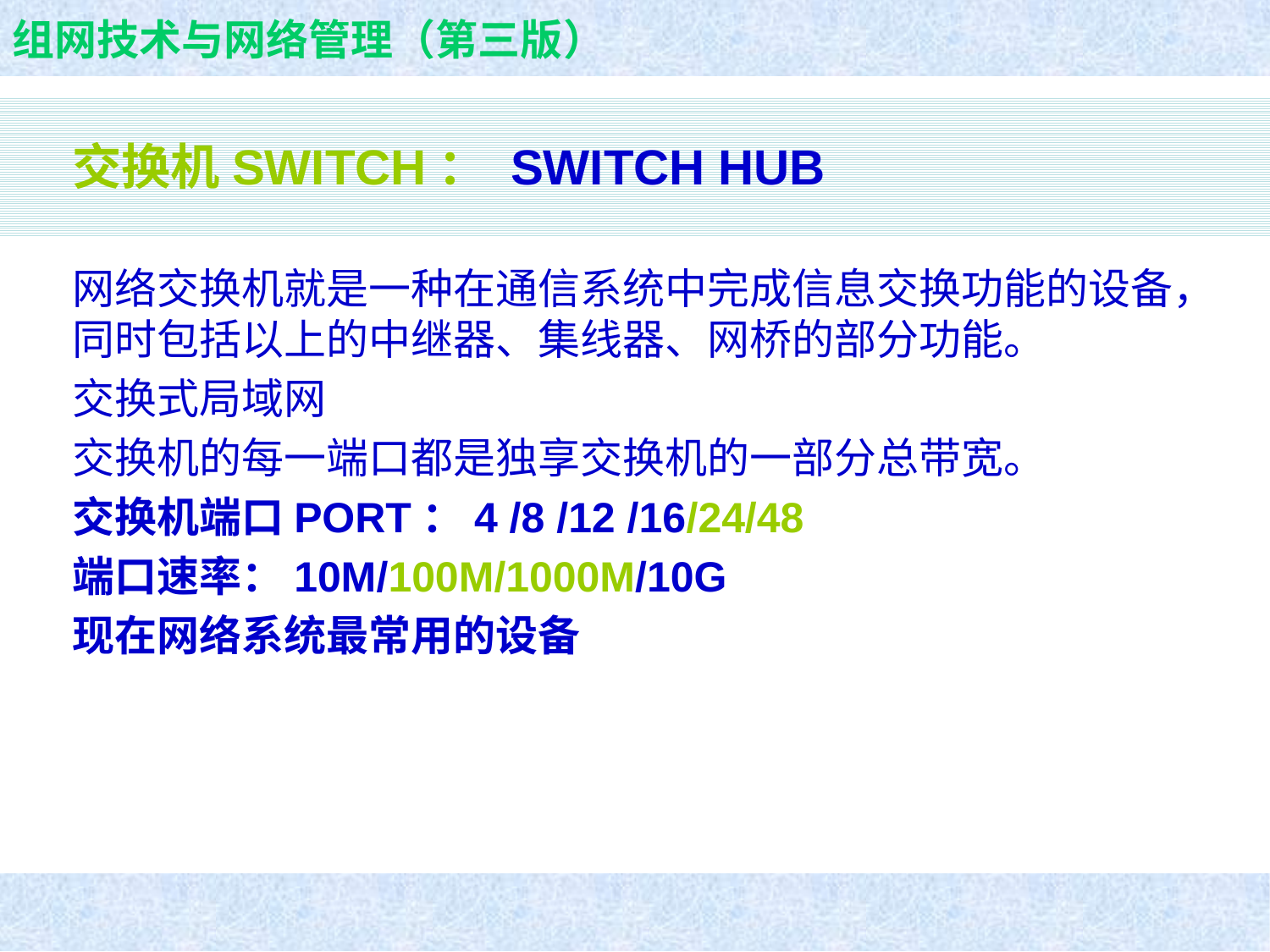

交换机SWITCH： SWITCH HUB

网络交换机就是一种在通信系统中完成信息交换功能的设备，同时包括以上的中继器、集线器、网桥的部分功能。
交换式局域网
交换机的每一端口都是独享交换机的一部分总带宽。
交换机端口PORT：4 /8 /12 /16/24/48
端口速率：10M/100M/1000M/10G
现在网络系统最常用的设备